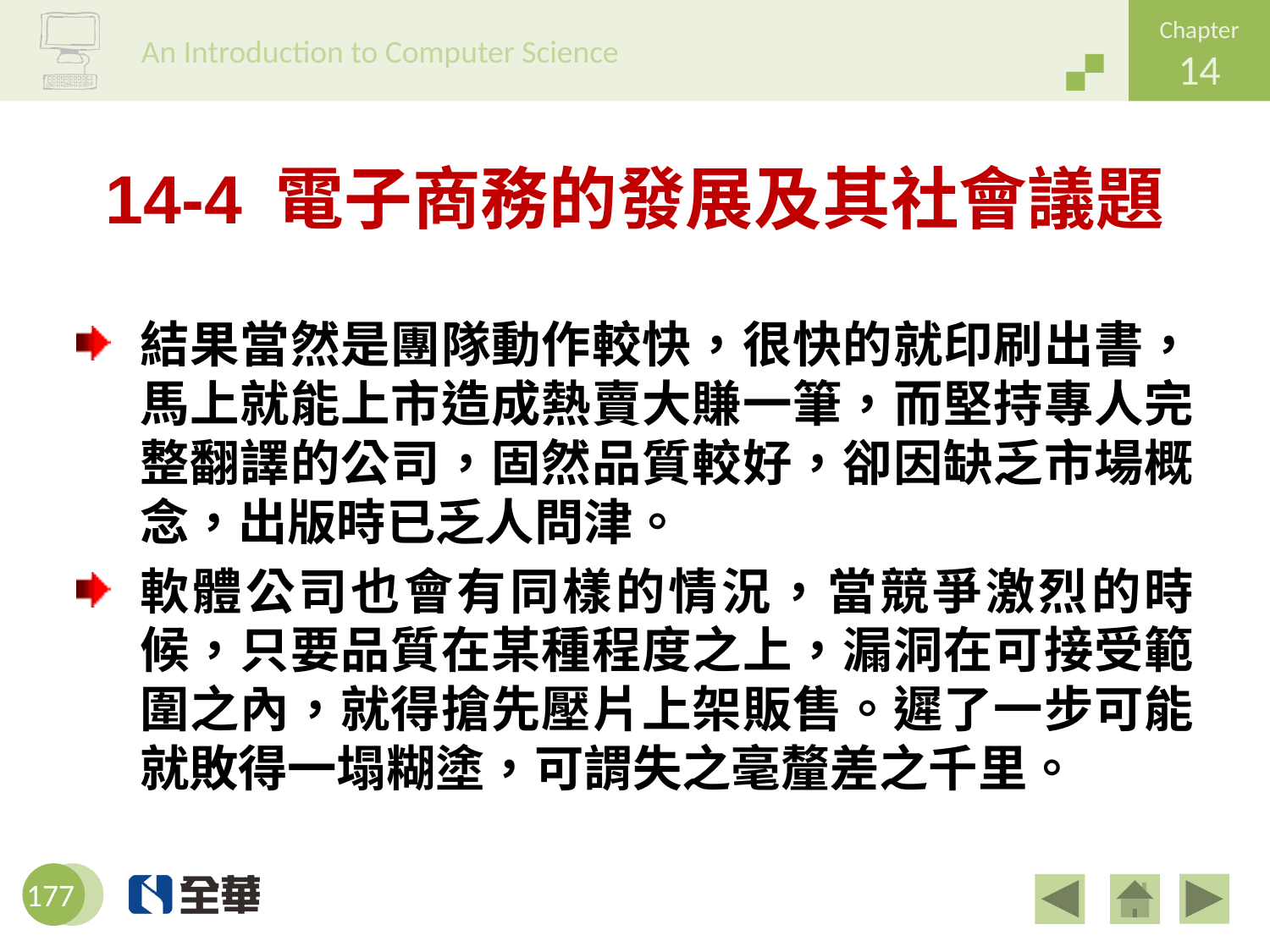

# 14-4 電子商務的發展及其社會議題
結果當然是團隊動作較快，很快的就印刷出書，馬上就能上市造成熱賣大賺一筆，而堅持專人完整翻譯的公司，固然品質較好，卻因缺乏市場概念，出版時已乏人問津。
軟體公司也會有同樣的情況，當競爭激烈的時候，只要品質在某種程度之上，漏洞在可接受範圍之內，就得搶先壓片上架販售。遲了一步可能就敗得一塌糊塗，可謂失之毫釐差之千里。